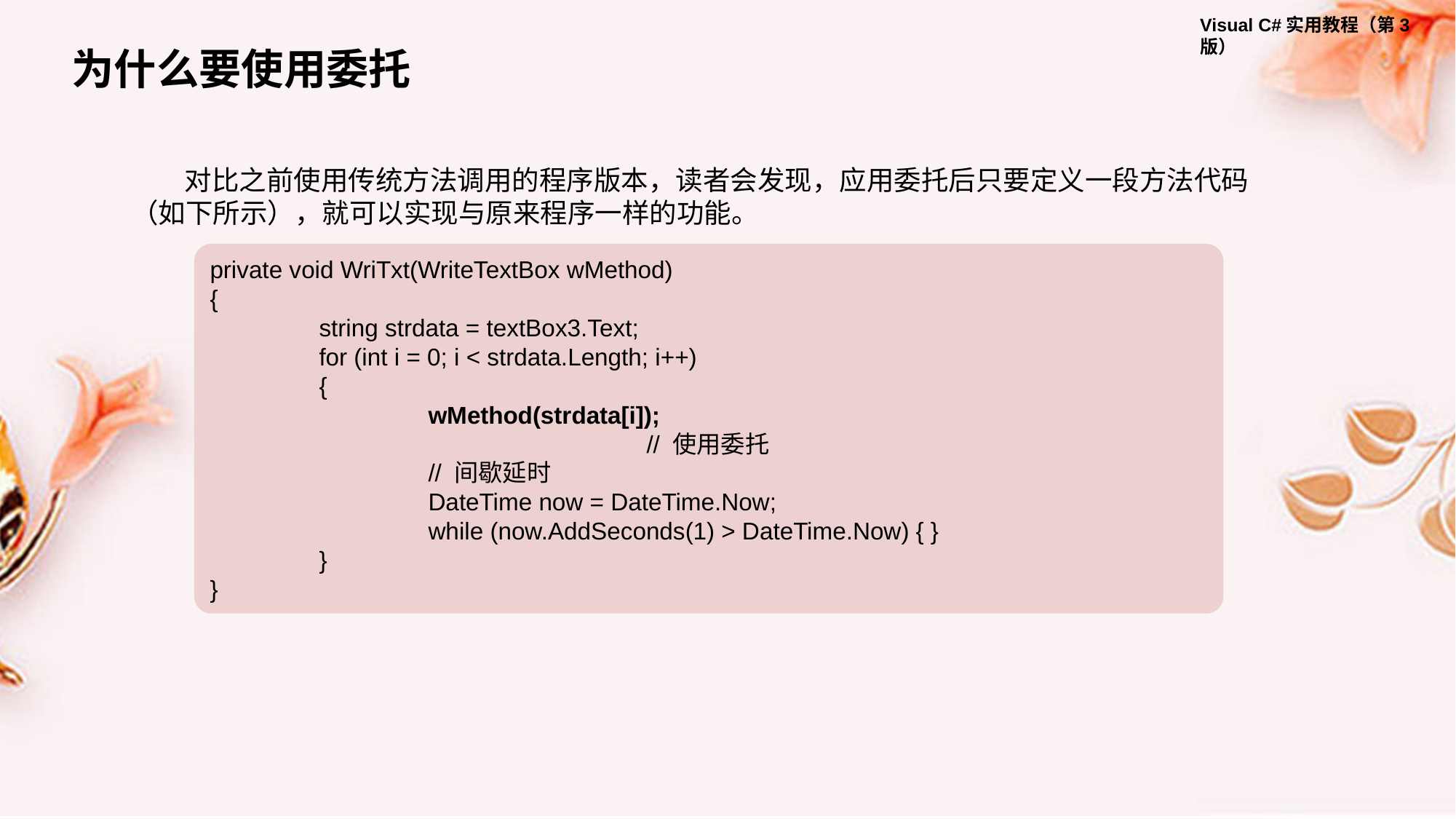

为什么要使用委托
对比之前使用传统方法调用的程序版本，读者会发现，应用委托后只要定义一段方法代码（如下所示），就可以实现与原来程序一样的功能。
private void WriTxt(WriteTextBox wMethod)
{
	string strdata = textBox3.Text;
	for (int i = 0; i < strdata.Length; i++)
	{
		wMethod(strdata[i]);									// 使用委托
		// 间歇延时
		DateTime now = DateTime.Now;
		while (now.AddSeconds(1) > DateTime.Now) { }
	}
}